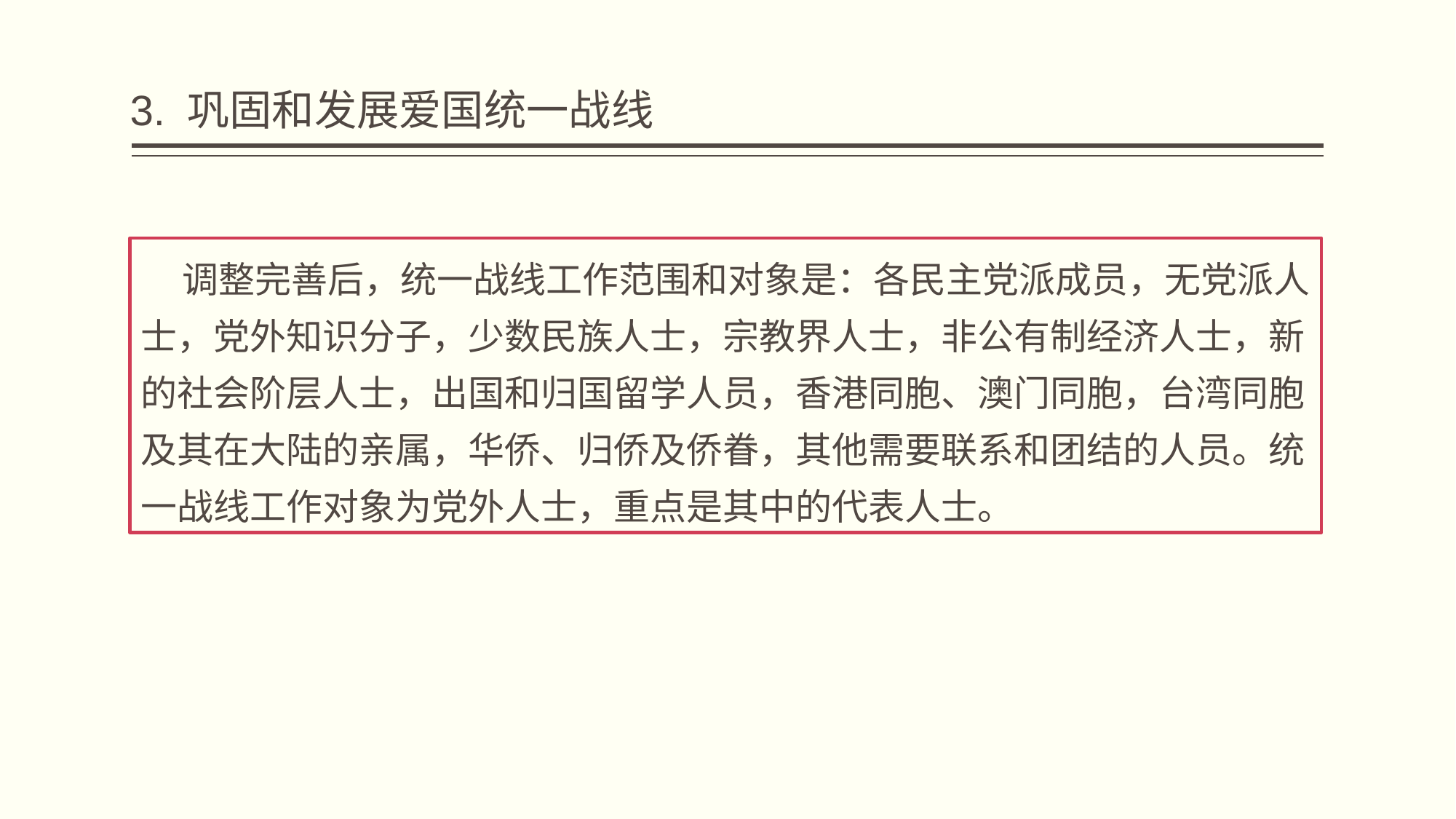

3. 巩固和发展爱国统一战线
    调整完善后，统一战线工作范围和对象是：各民主党派成员，无党派人士，党外知识分子，少数民族人士，宗教界人士，非公有制经济人士，新的社会阶层人士，出国和归国留学人员，香港同胞、澳门同胞，台湾同胞及其在大陆的亲属，华侨、归侨及侨眷，其他需要联系和团结的人员。统一战线工作对象为党外人士，重点是其中的代表人士。